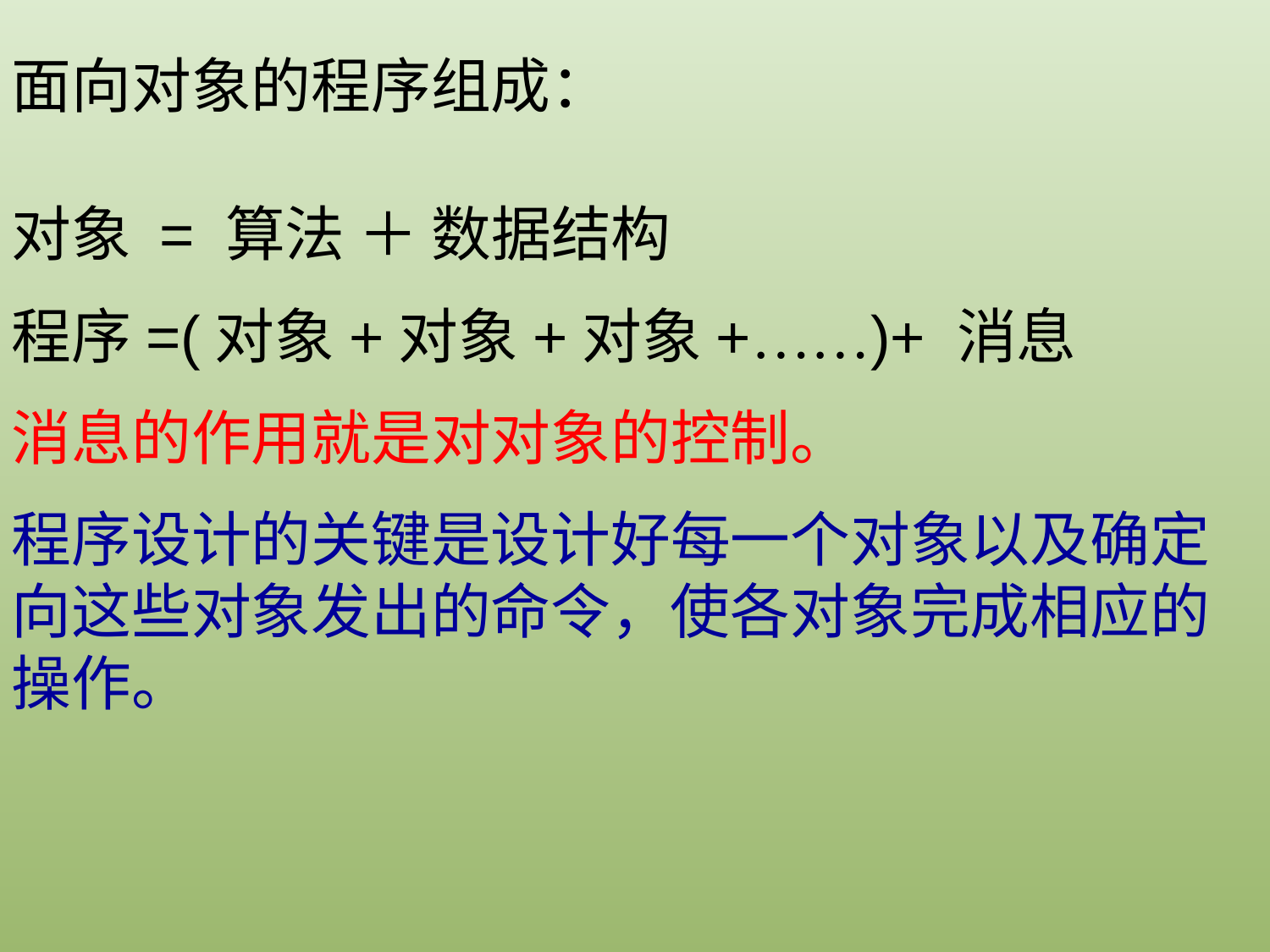

面向对象的程序组成：
对象 = 算法 ＋ 数据结构
程序=(对象+对象+对象+……)+ 消息
消息的作用就是对对象的控制。
程序设计的关键是设计好每一个对象以及确定向这些对象发出的命令，使各对象完成相应的操作。
593